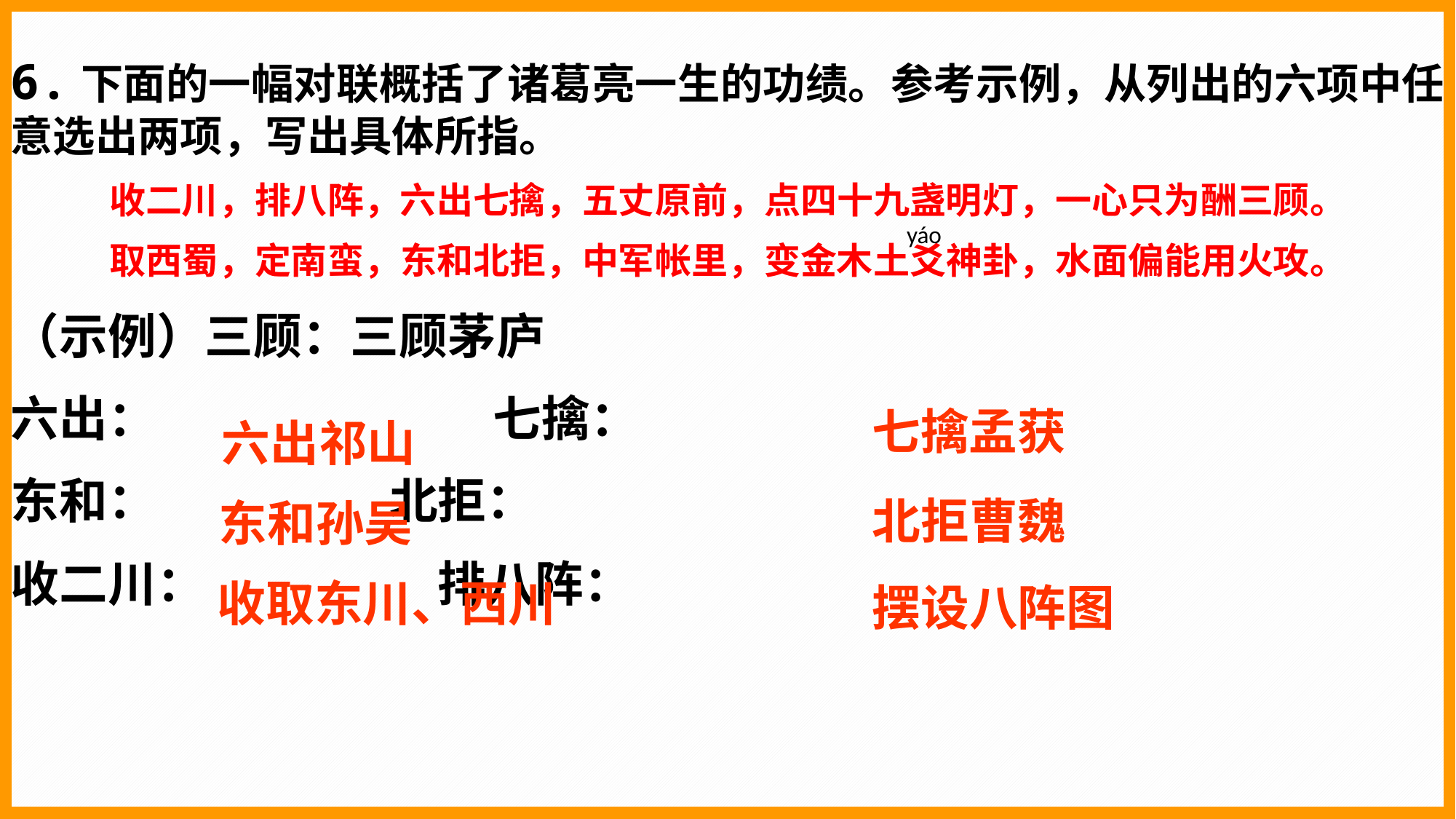

6.下面的一幅对联概括了诸葛亮一生的功绩。参考示例，从列出的六项中任意选出两项，写出具体所指。
收二川，排八阵，六出七擒，五丈原前，点四十九盏明灯，一心只为酬三顾。
取西蜀，定南蛮，东和北拒，中军帐里，变金木土爻神卦，水面偏能用火攻。
（示例）三顾：三顾茅庐
六出： 		              七擒：
东和：                     北拒：
收二川： 		         排八阵：
yáo
七擒孟获
六出祁山
北拒曹魏
东和孙吴
收取东川、西川
摆设八阵图